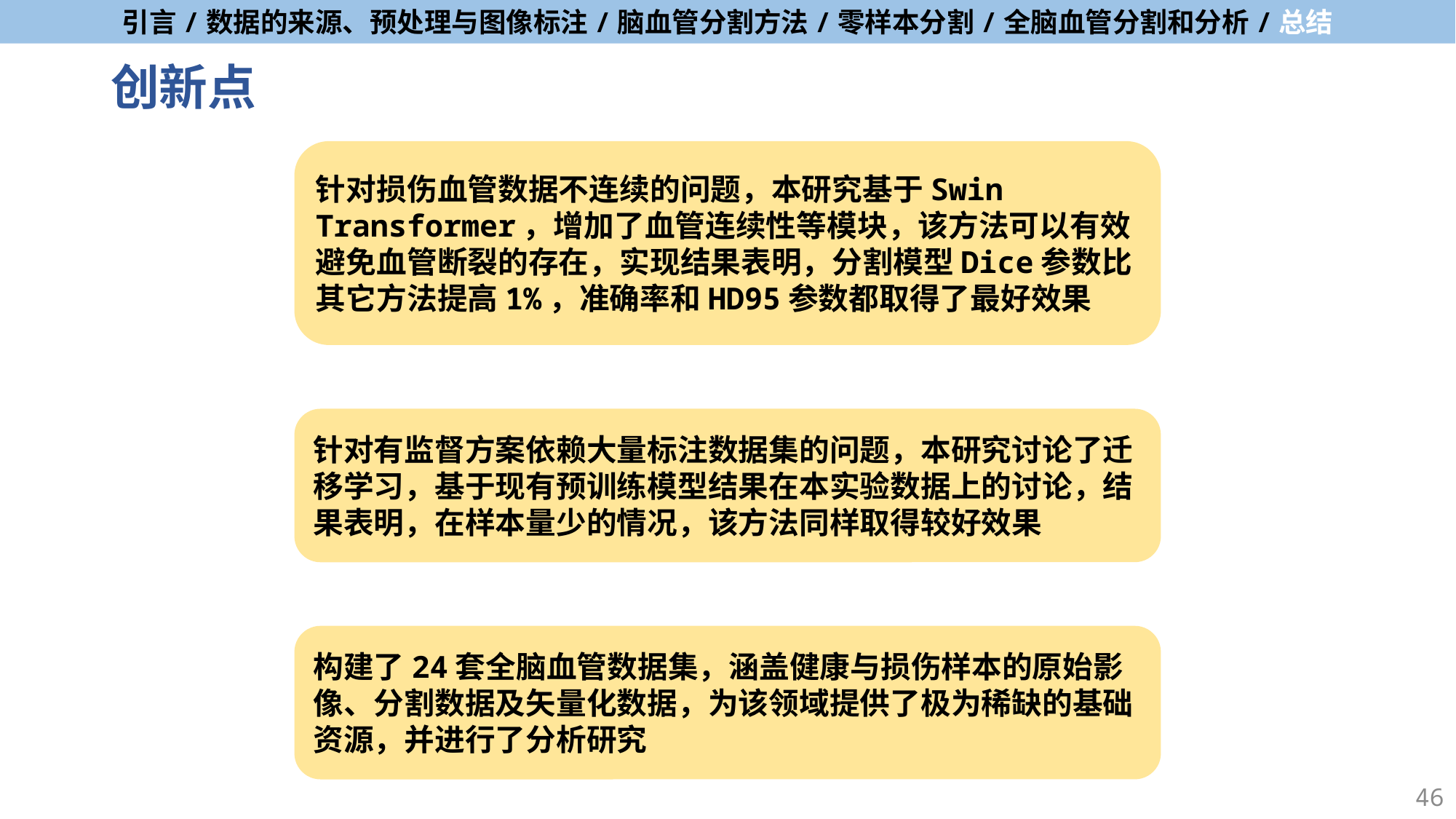

# 创新点
针对损伤血管数据不连续的问题，本研究基于Swin Transformer，增加了血管连续性等模块，该方法可以有效避免血管断裂的存在，实现结果表明，分割模型Dice参数比其它方法提高1%，准确率和HD95参数都取得了最好效果
针对有监督方案依赖大量标注数据集的问题，本研究讨论了迁移学习，基于现有预训练模型结果在本实验数据上的讨论，结果表明，在样本量少的情况，该方法同样取得较好效果
构建了24套全脑血管数据集，涵盖健康与损伤样本的原始影像、分割数据及矢量化数据，为该领域提供了极为稀缺的基础资源，并进行了分析研究
46